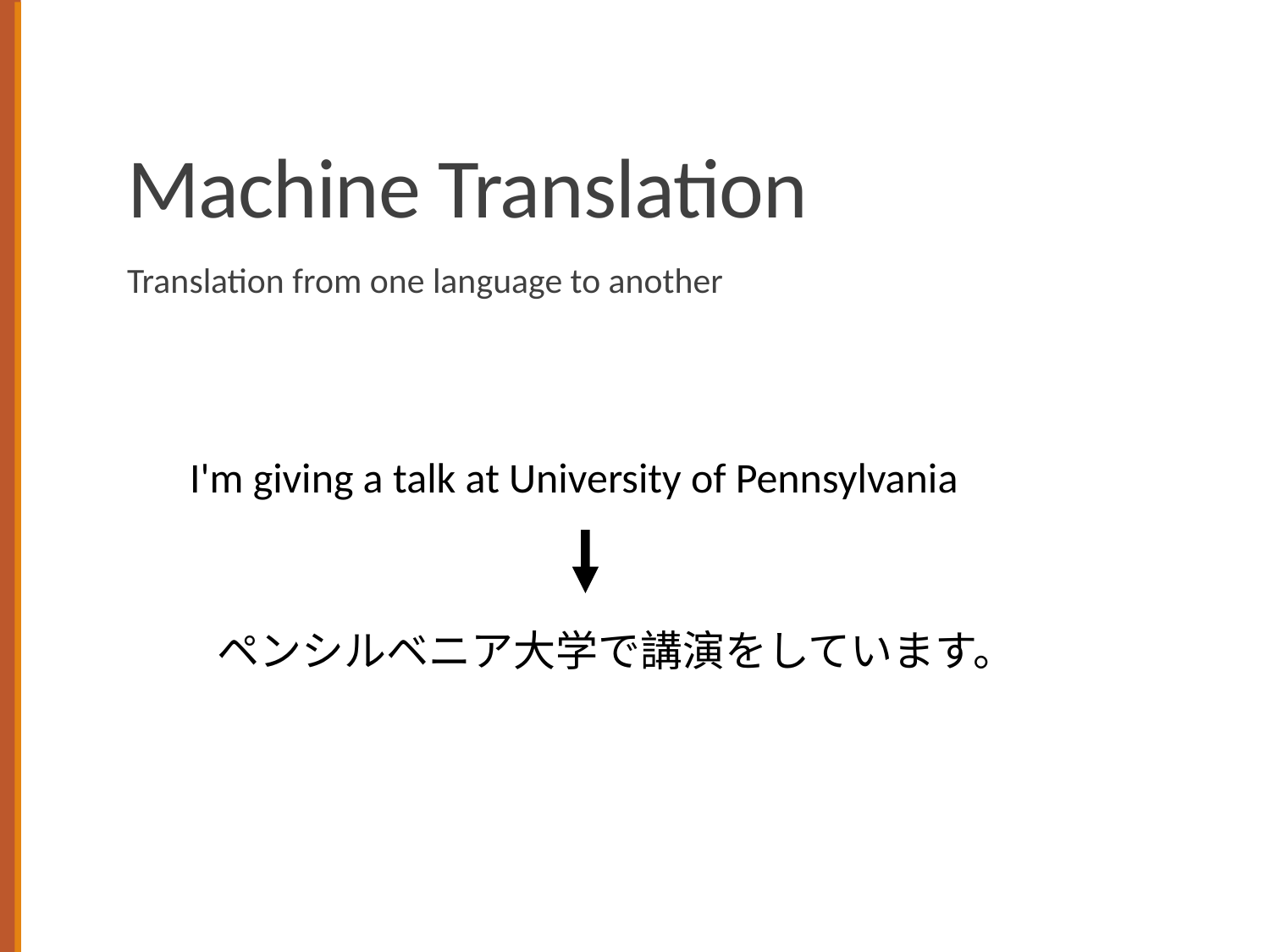

# Machine Translation
Translation from one language to another
I'm giving a talk at University of Pennsylvania

ペンシルベニア大学で講演をしています。